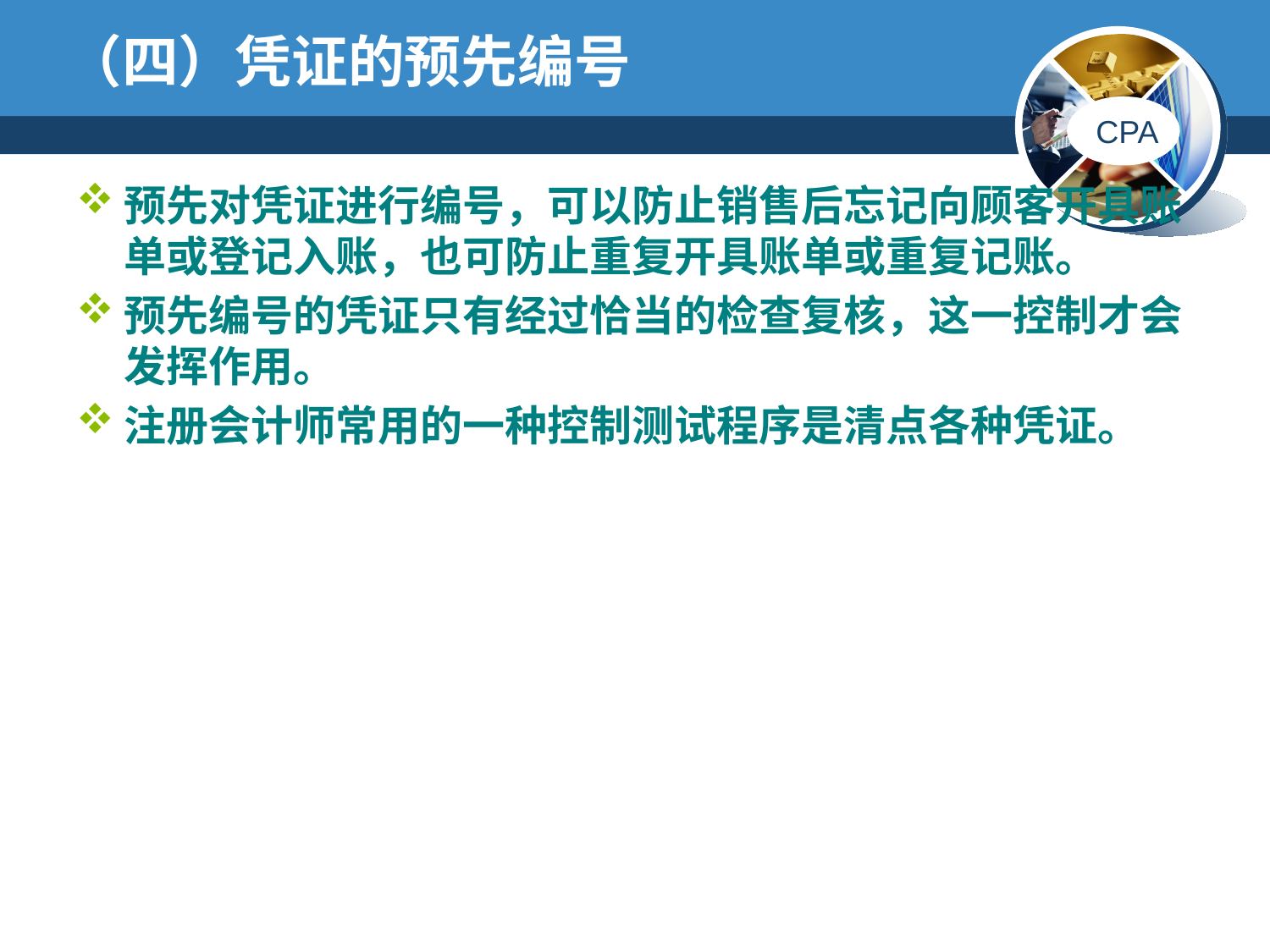

# （四）凭证的预先编号
预先对凭证进行编号，可以防止销售后忘记向顾客开具账单或登记入账，也可防止重复开具账单或重复记账。
预先编号的凭证只有经过恰当的检查复核，这一控制才会发挥作用。
注册会计师常用的一种控制测试程序是清点各种凭证。